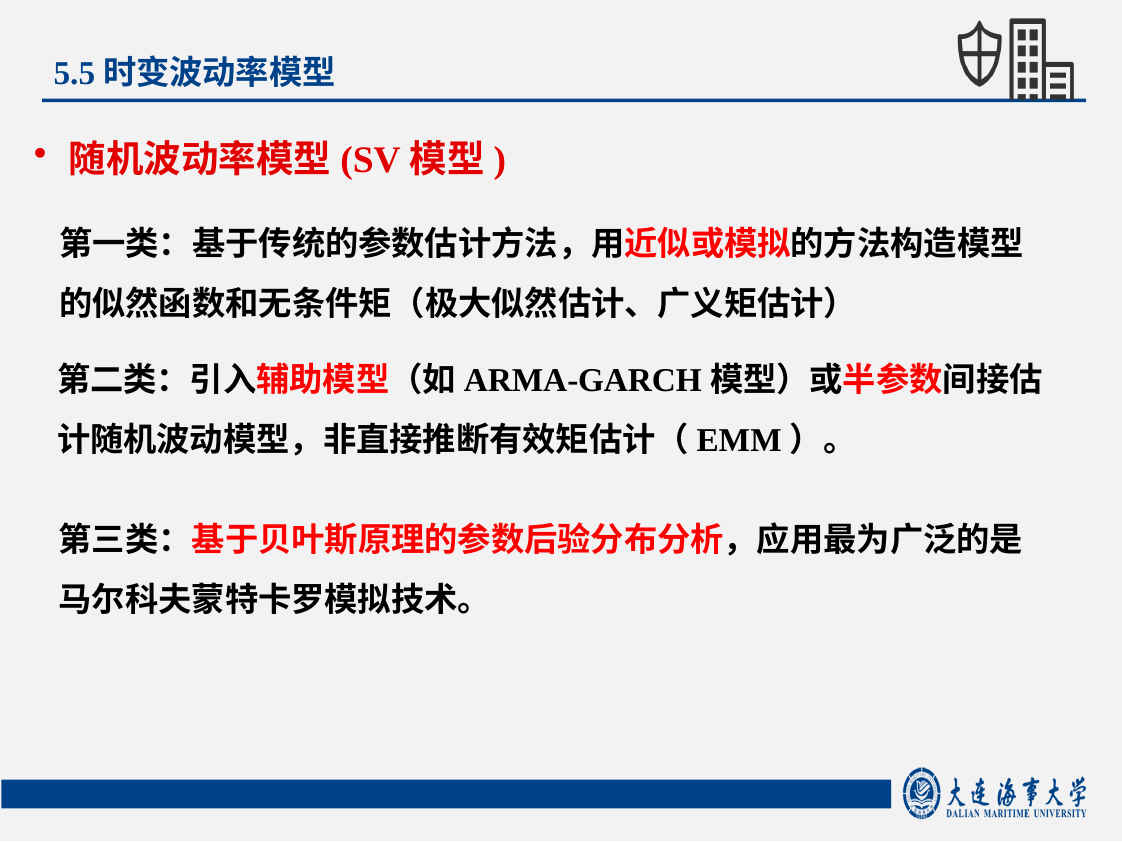

5.5时变波动率模型
随机波动率模型(SV模型)
第一类：基于传统的参数估计方法，用近似或模拟的方法构造模型的似然函数和无条件矩（极大似然估计、广义矩估计）
第二类：引入辅助模型（如ARMA-GARCH模型）或半参数间接估计随机波动模型，非直接推断有效矩估计（EMM）。
第三类：基于贝叶斯原理的参数后验分布分析，应用最为广泛的是马尔科夫蒙特卡罗模拟技术。